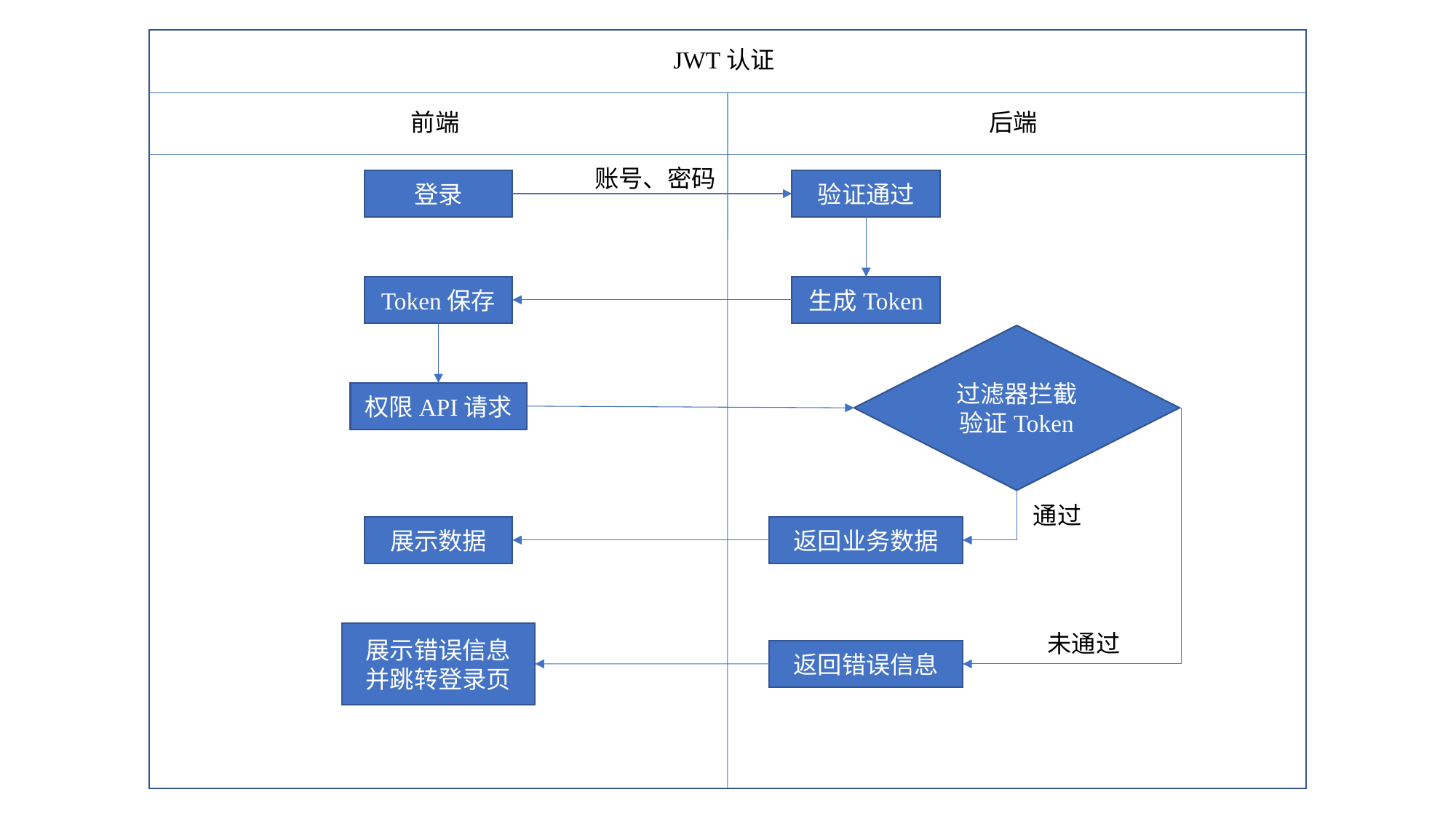

JWT认证
前端
后端
账号、密码
登录
验证通过
Token保存
生成Token
过滤器拦截验证Token
权限API请求
通过
展示数据
返回业务数据
展示错误信息
并跳转登录页
未通过
返回错误信息